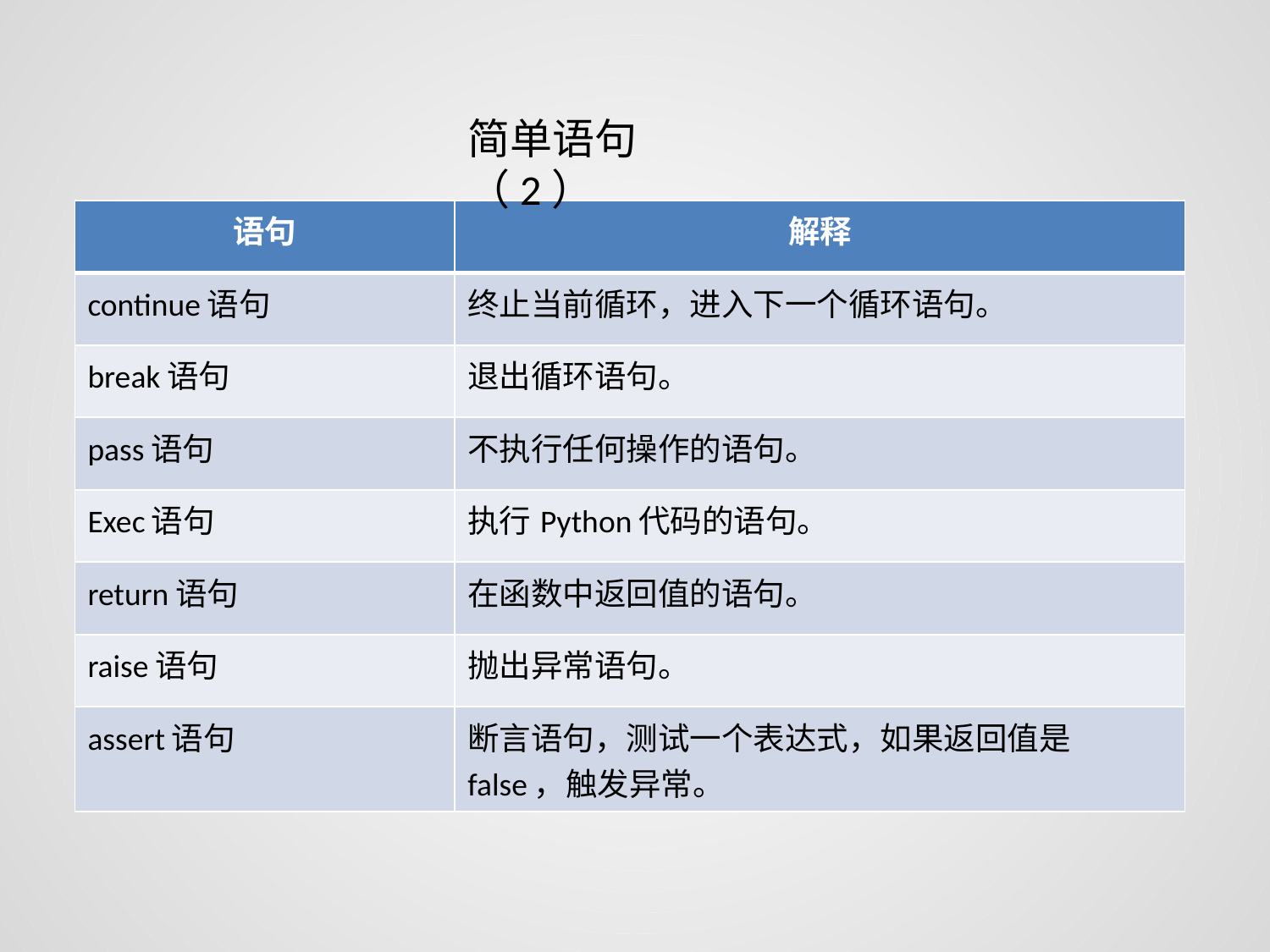

简单语句（2）
| 语句 | 解释 |
| --- | --- |
| continue语句 | 终止当前循环，进入下一个循环语句。 |
| break语句 | 退出循环语句。 |
| pass语句 | 不执行任何操作的语句。 |
| Exec语句 | 执行Python代码的语句。 |
| return语句 | 在函数中返回值的语句。 |
| raise语句 | 抛出异常语句。 |
| assert语句 | 断言语句，测试一个表达式，如果返回值是false，触发异常。 |